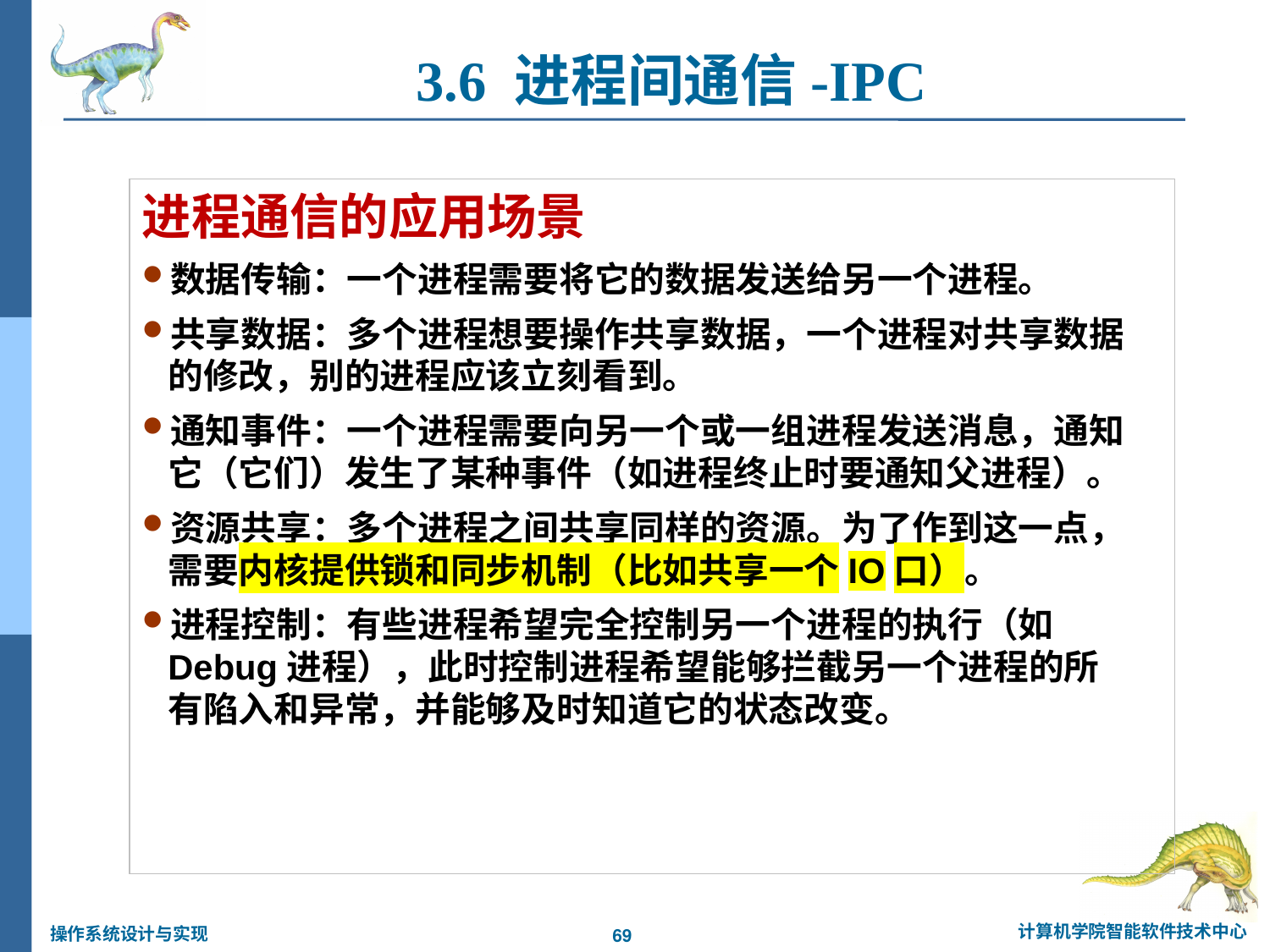

3.6 进程间通信-IPC

进程通信的应用场景
数据传输：一个进程需要将它的数据发送给另一个进程。
共享数据：多个进程想要操作共享数据，一个进程对共享数据的修改，别的进程应该立刻看到。
通知事件：一个进程需要向另一个或一组进程发送消息，通知它（它们）发生了某种事件（如进程终止时要通知父进程）。
资源共享：多个进程之间共享同样的资源。为了作到这一点，需要内核提供锁和同步机制（比如共享一个IO口）。
进程控制：有些进程希望完全控制另一个进程的执行（如Debug进程），此时控制进程希望能够拦截另一个进程的所有陷入和异常，并能够及时知道它的状态改变。